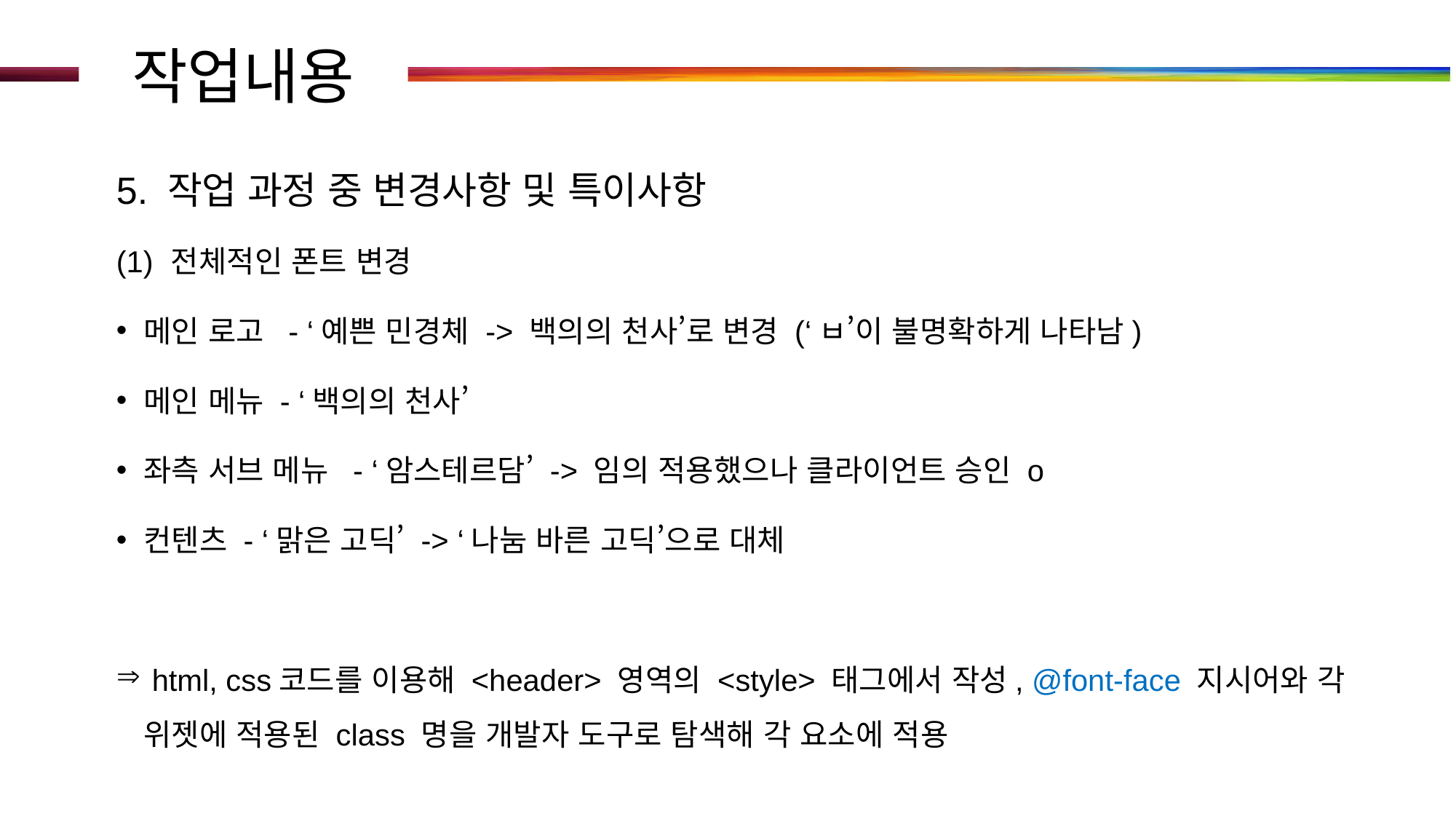

# 작업내용
5. 작업 과정 중 변경사항 및 특이사항
전체적인 폰트 변경
메인 로고  - ‘예쁜 민경체 -> 백의의 천사’로 변경 (‘ㅂ’이 불명확하게 나타남)
메인 메뉴 - ‘백의의 천사’
좌측 서브 메뉴  - ‘암스테르담’ -> 임의 적용했으나 클라이언트 승인 o
컨텐츠 - ‘맑은 고딕’ -> ‘나눔 바른 고딕’으로 대체

 html, css코드를 이용해 <header> 영역의 <style> 태그에서 작성, @font-face 지시어와 각 위젯에 적용된 class 명을 개발자 도구로 탐색해 각 요소에 적용